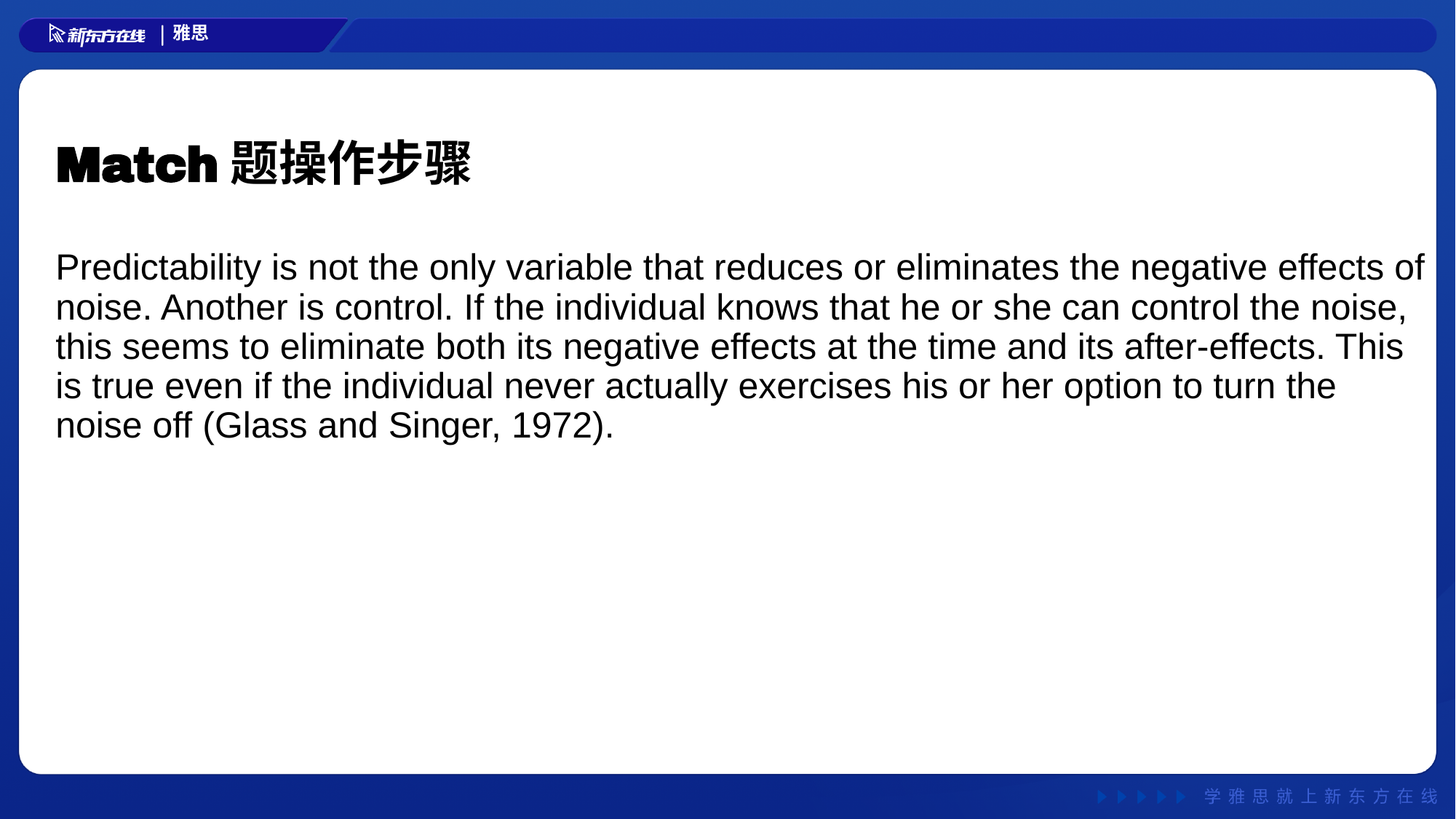

# Match题操作步骤
Predictability is not the only variable that reduces or eliminates the negative effects of noise. Another is control. If the individual knows that he or she can control the noise, this seems to eliminate both its negative effects at the time and its after-effects. This is true even if the individual never actually exercises his or her option to turn the noise off (Glass and Singer, 1972).